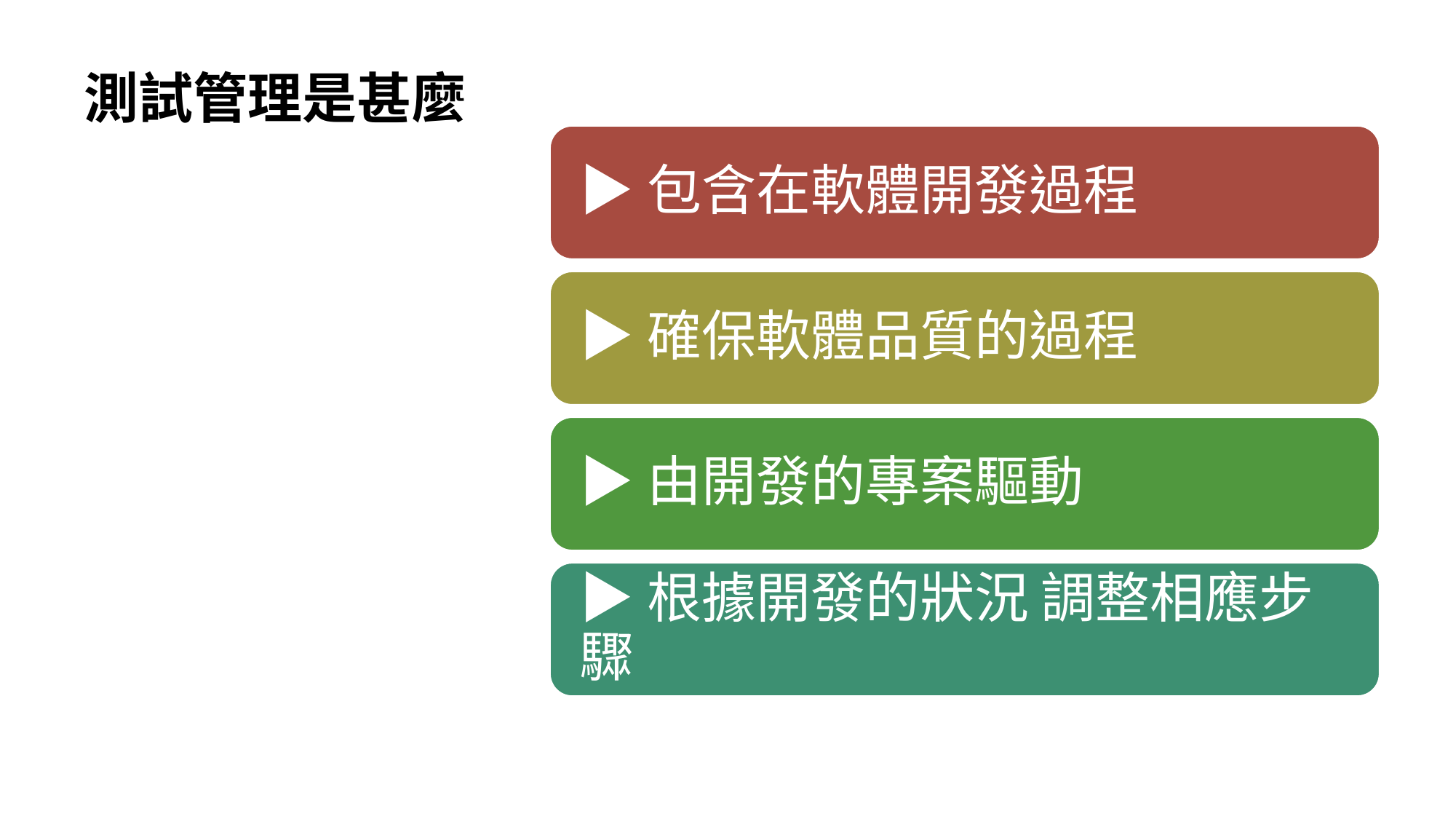

# 測試管理是甚麼
▶包含在軟體開發過程
▶確保軟體品質的過程
▶由開發的專案驅動
▶根據開發的狀況 調整相應步驟